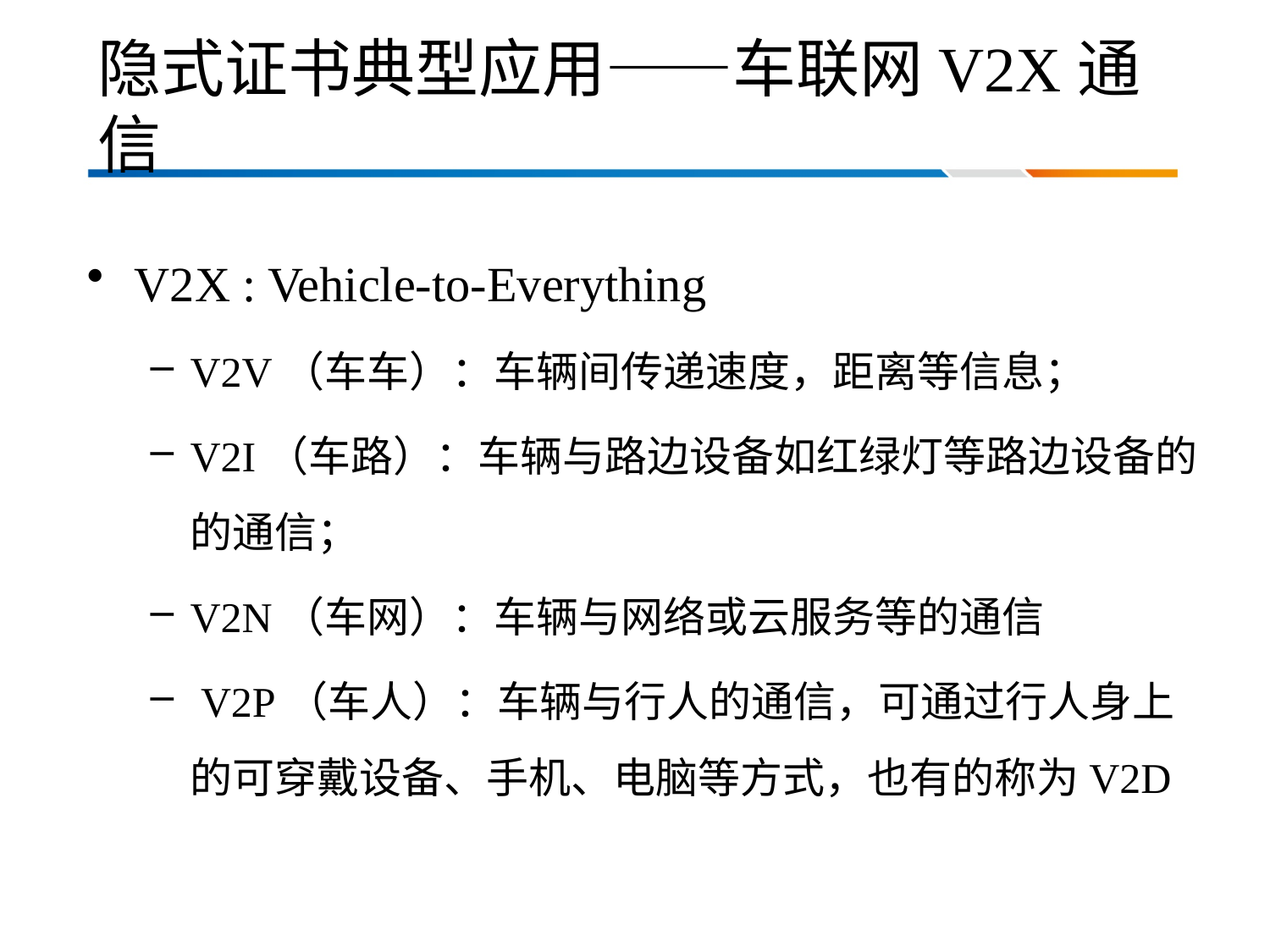

# 隐式证书典型应用——车联网V2X通信
V2X : Vehicle-to-Everything
V2V（车车）：车辆间传递速度，距离等信息；
V2I（车路）：车辆与路边设备如红绿灯等路边设备的的通信；
V2N（车网）：车辆与网络或云服务等的通信
 V2P（车人）：车辆与行人的通信，可通过行人身上的可穿戴设备、手机、电脑等方式，也有的称为V2D